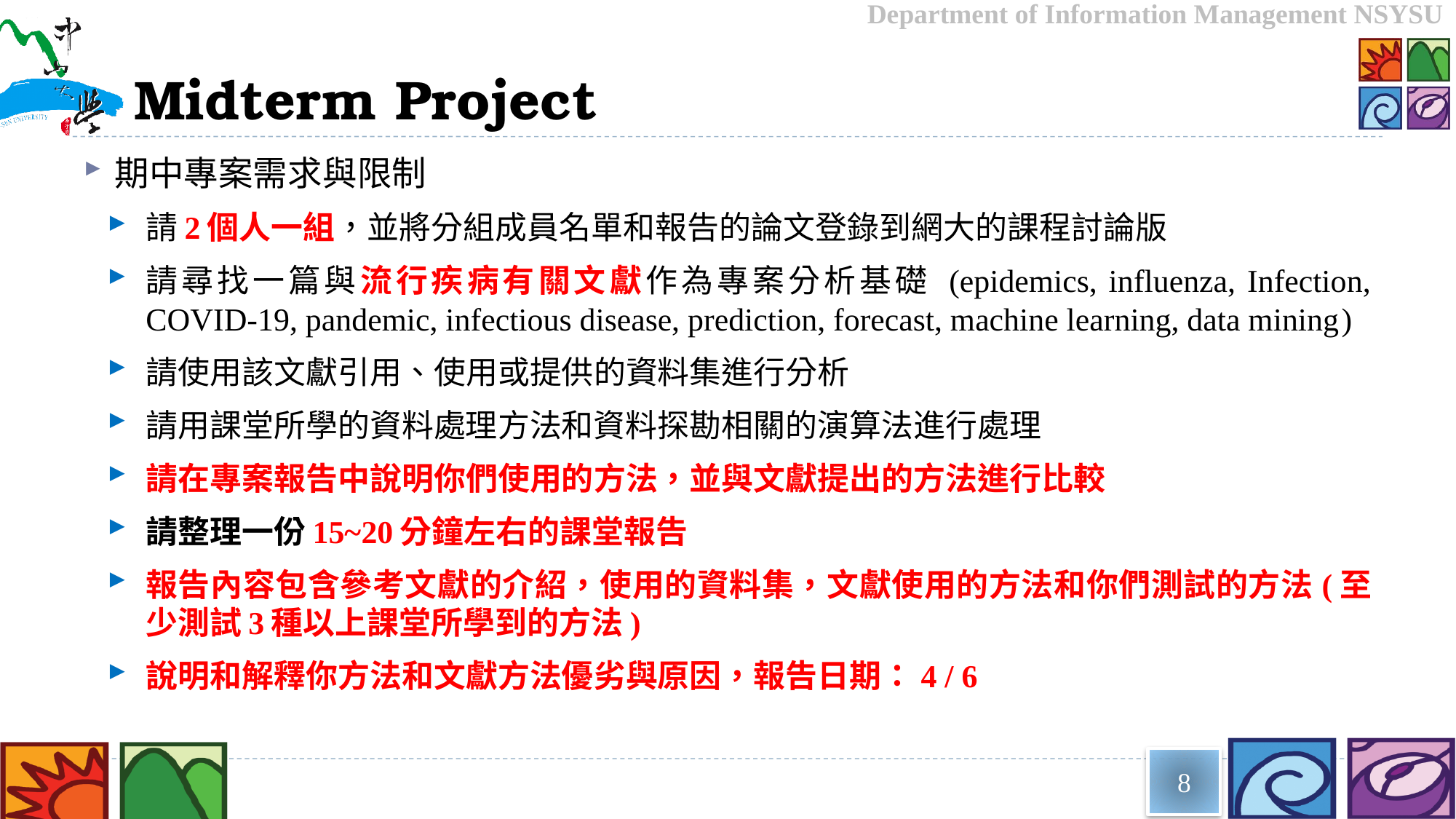

# Midterm Project
期中專案需求與限制
請2個人一組，並將分組成員名單和報告的論文登錄到網大的課程討論版
請尋找一篇與流行疾病有關文獻作為專案分析基礎 (epidemics, influenza, Infection, COVID-19, pandemic, infectious disease, prediction, forecast, machine learning, data mining)
請使用該文獻引用、使用或提供的資料集進行分析
請用課堂所學的資料處理方法和資料探勘相關的演算法進行處理
請在專案報告中說明你們使用的方法，並與文獻提出的方法進行比較
請整理一份15~20分鐘左右的課堂報告
報告內容包含參考文獻的介紹，使用的資料集，文獻使用的方法和你們測試的方法(至少測試3種以上課堂所學到的方法)
說明和解釋你方法和文獻方法優劣與原因，報告日期：4 / 6